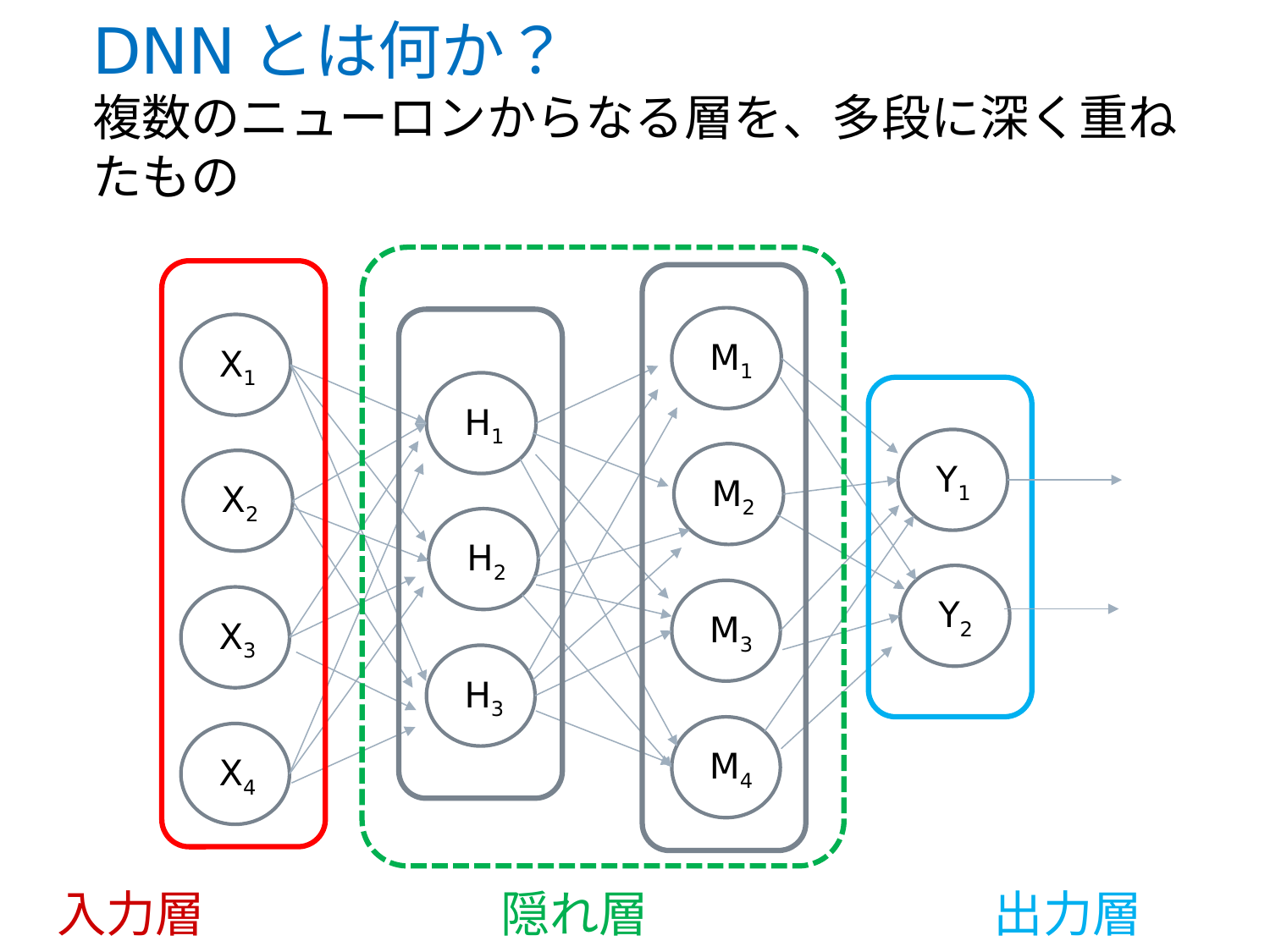

# DNNとは何か？ 複数のニューロンからなる層を、多段に深く重ねたもの

M1

X1

H1

Y1

M2

X2

H2

Y2

M3

X3

H3

M4

X4
入力層　　　　　　隠れ層　　　　　　　出力層